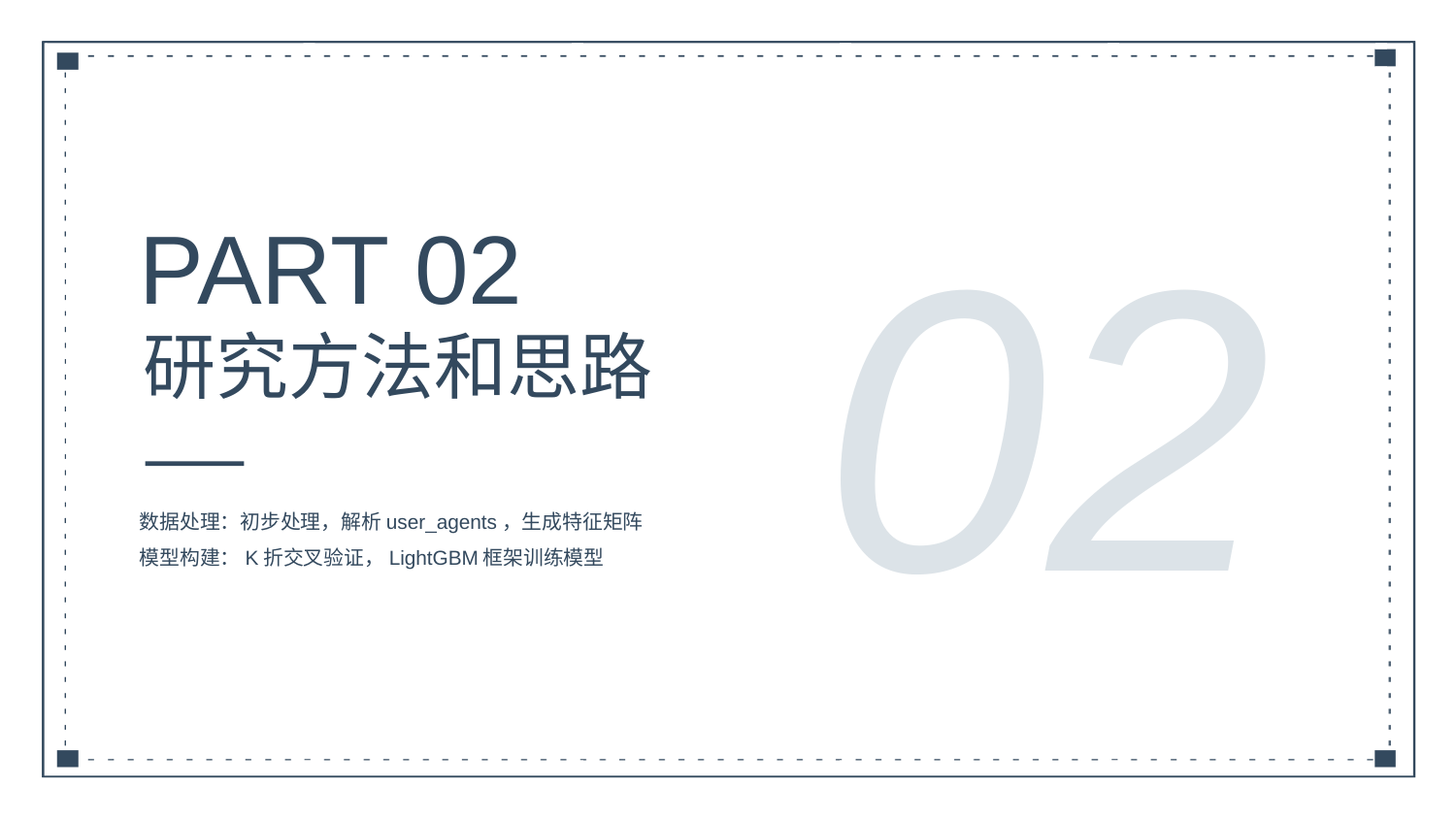

02
PART 02
研究方法和思路

数据处理：初步处理，解析user_agents，生成特征矩阵
模型构建：K折交叉验证，LightGBM框架训练模型